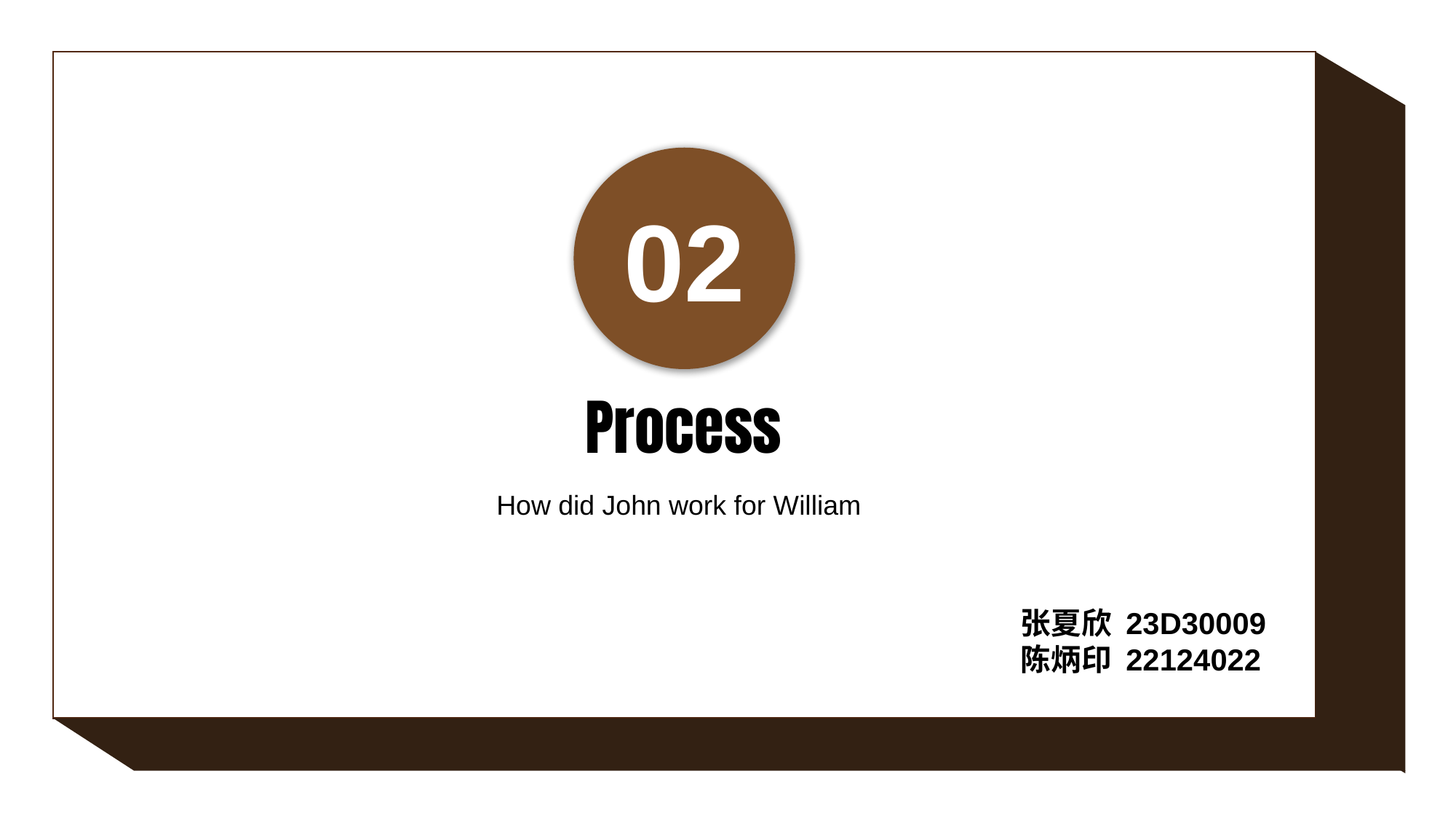

02
Process
How did John work for William
张夏欣 23D30009
陈炳印 22124022